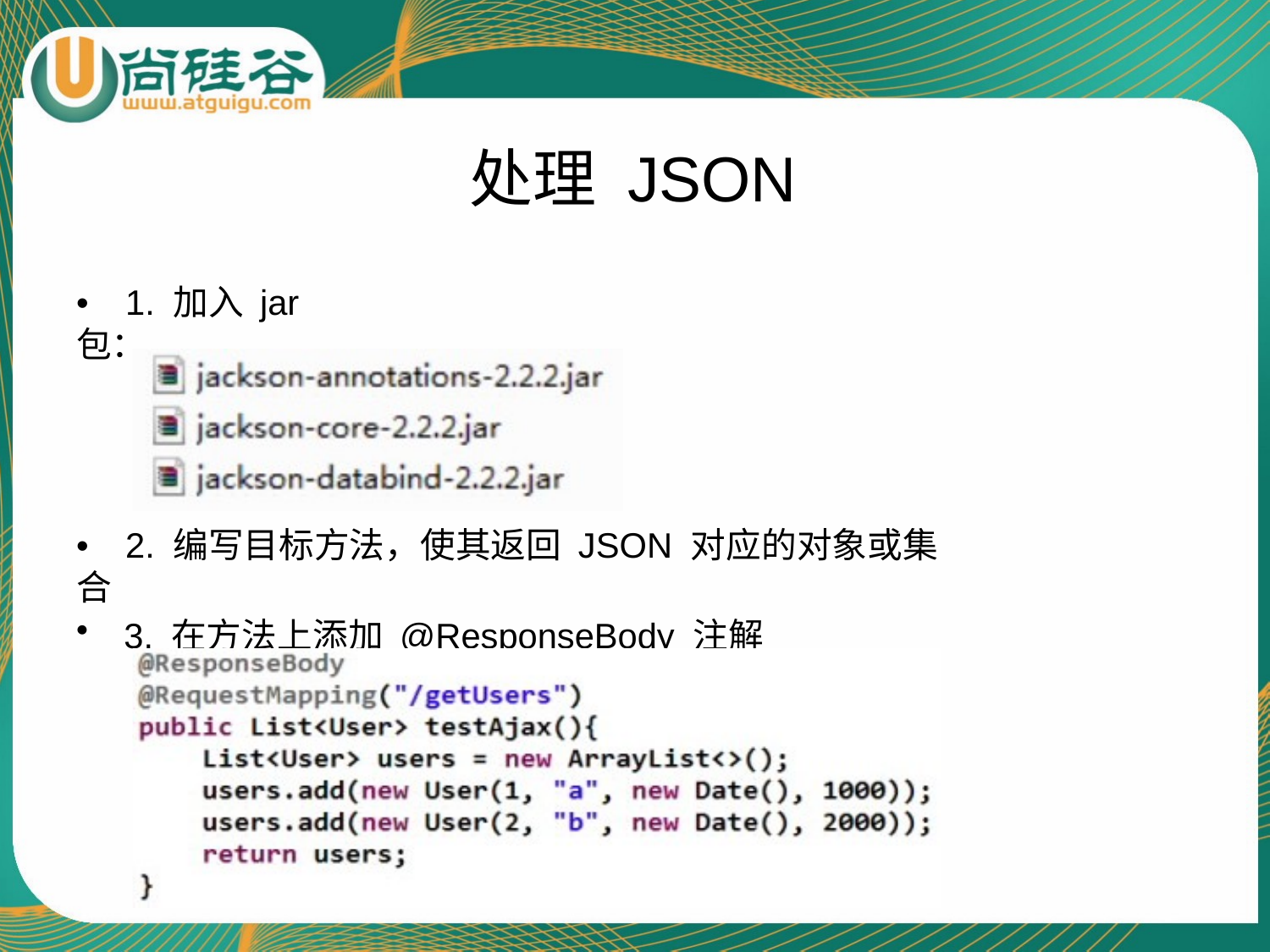

# 处理 JSON
•	1. 加入 jar 包：

•	2. 编写目标方法，使其返回 JSON 对应的对象或集合
3. 在方法上添加 @ResponseBody 注解